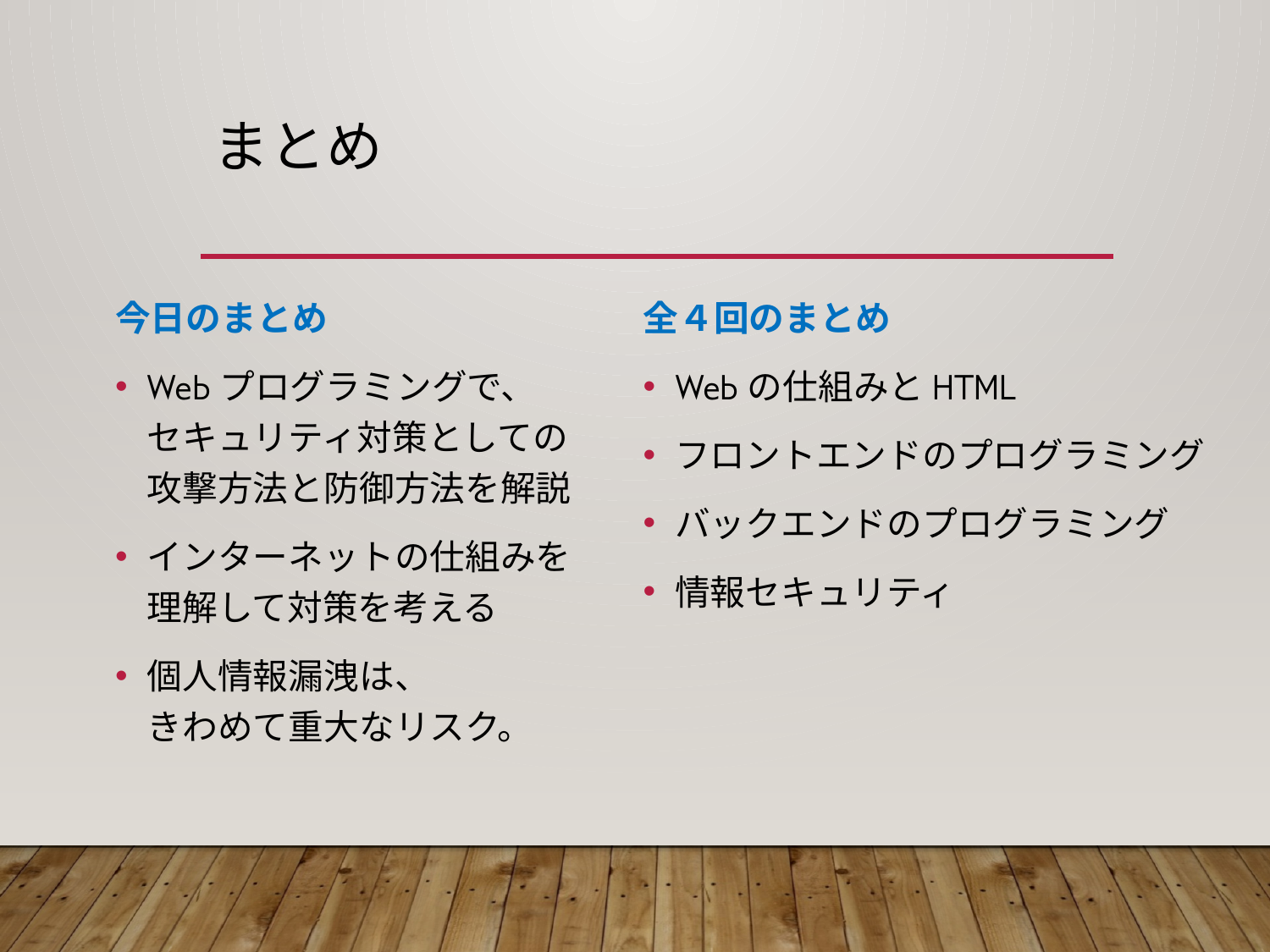

# まとめ
全４回のまとめ
Webの仕組みとHTML
フロントエンドのプログラミング
バックエンドのプログラミング
情報セキュリティ
今日のまとめ
Webプログラミングで、
セキュリティ対策としての
攻撃方法と防御方法を解説
インターネットの仕組みを
理解して対策を考える
個人情報漏洩は、
きわめて重大なリスク。